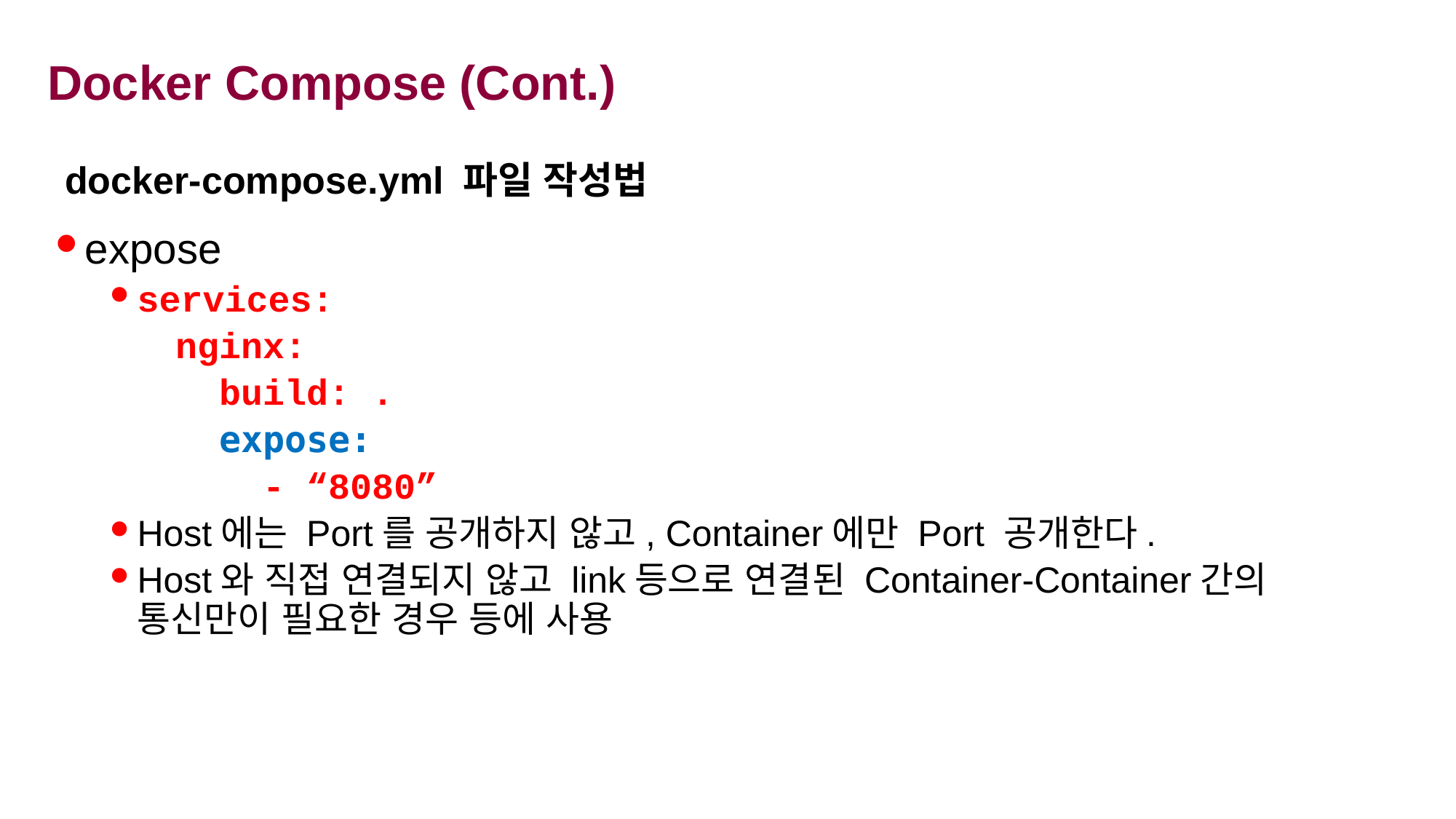

# Docker Compose (Cont.)
docker-compose.yml 파일 작성법
expose
services:
   nginx:
     build: .
     expose:
       - “8080”
Host에는 Port를 공개하지 않고, Container에만 Port 공개한다.
Host와 직접 연결되지 않고 link등으로 연결된 Container-Container간의 통신만이 필요한 경우 등에 사용